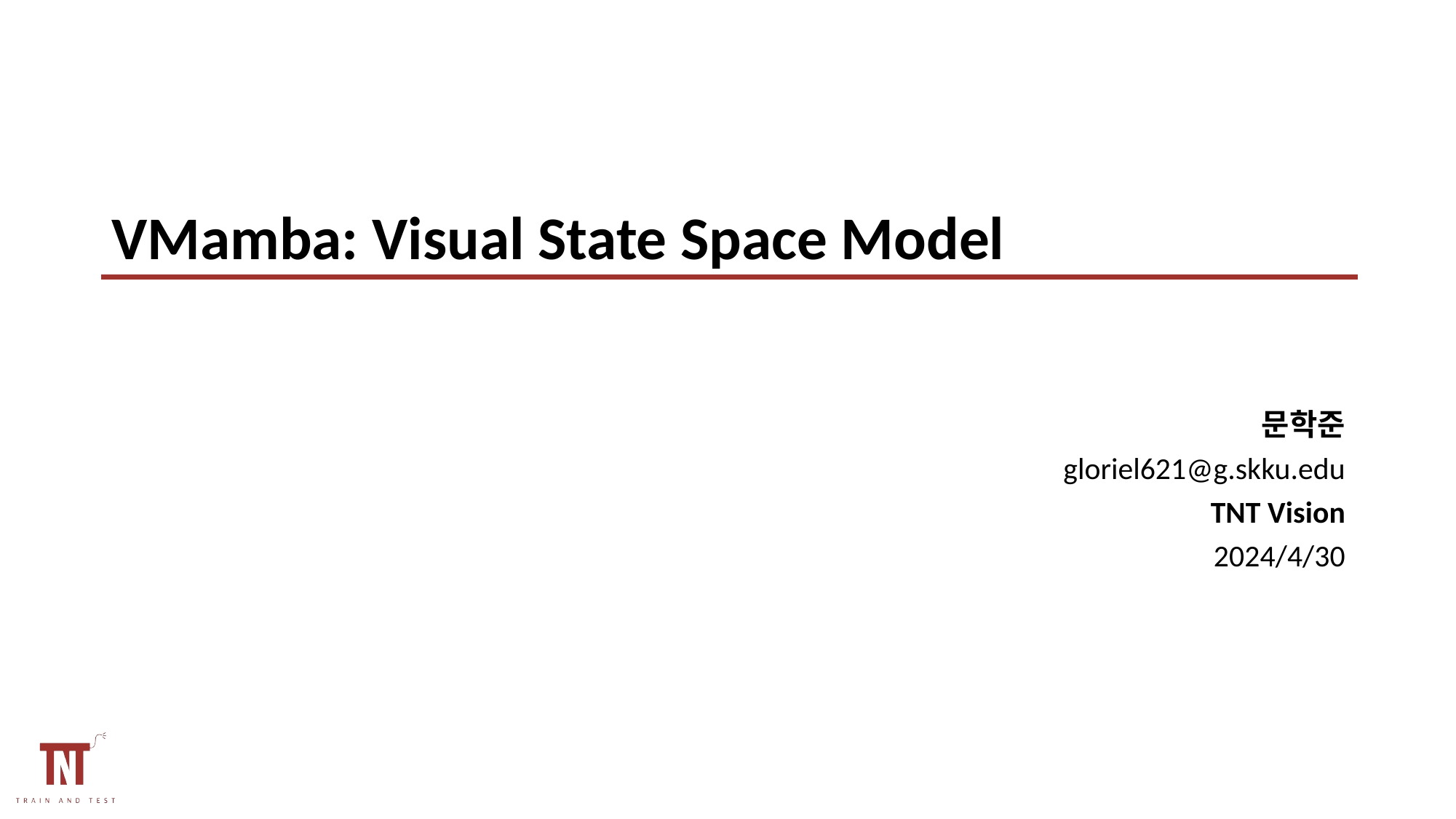

VMamba: Visual State Space Model
문학준
gloriel621@g.skku.edu
TNT Vision
2024/4/30
1